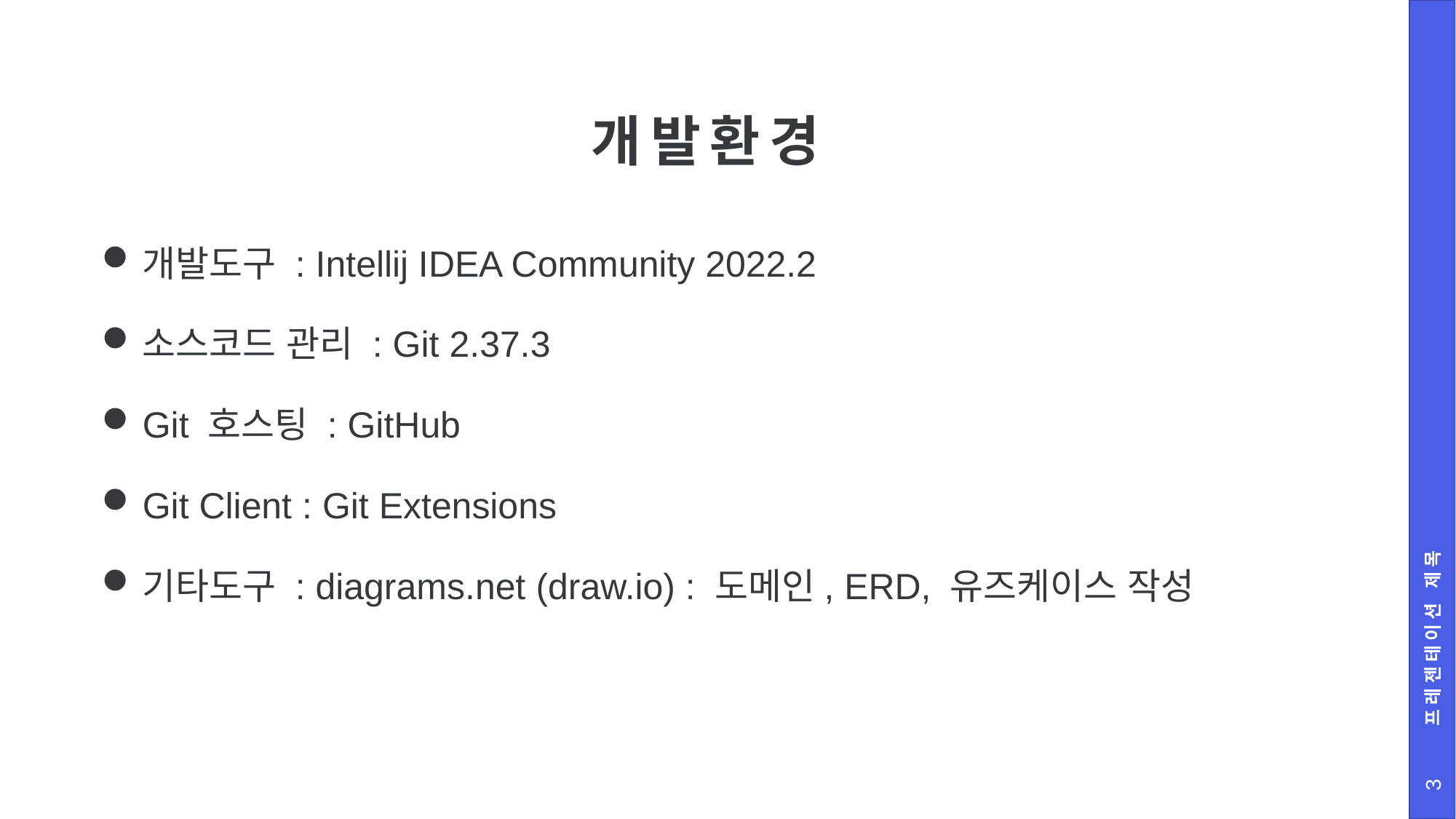

# 개발환경
개발도구 : Intellij IDEA Community 2022.2
소스코드 관리 : Git 2.37.3
Git 호스팅 : GitHub
Git Client : Git Extensions
기타도구 : diagrams.net (draw.io) : 도메인, ERD, 유즈케이스 작성
프레젠테이션 제목
3